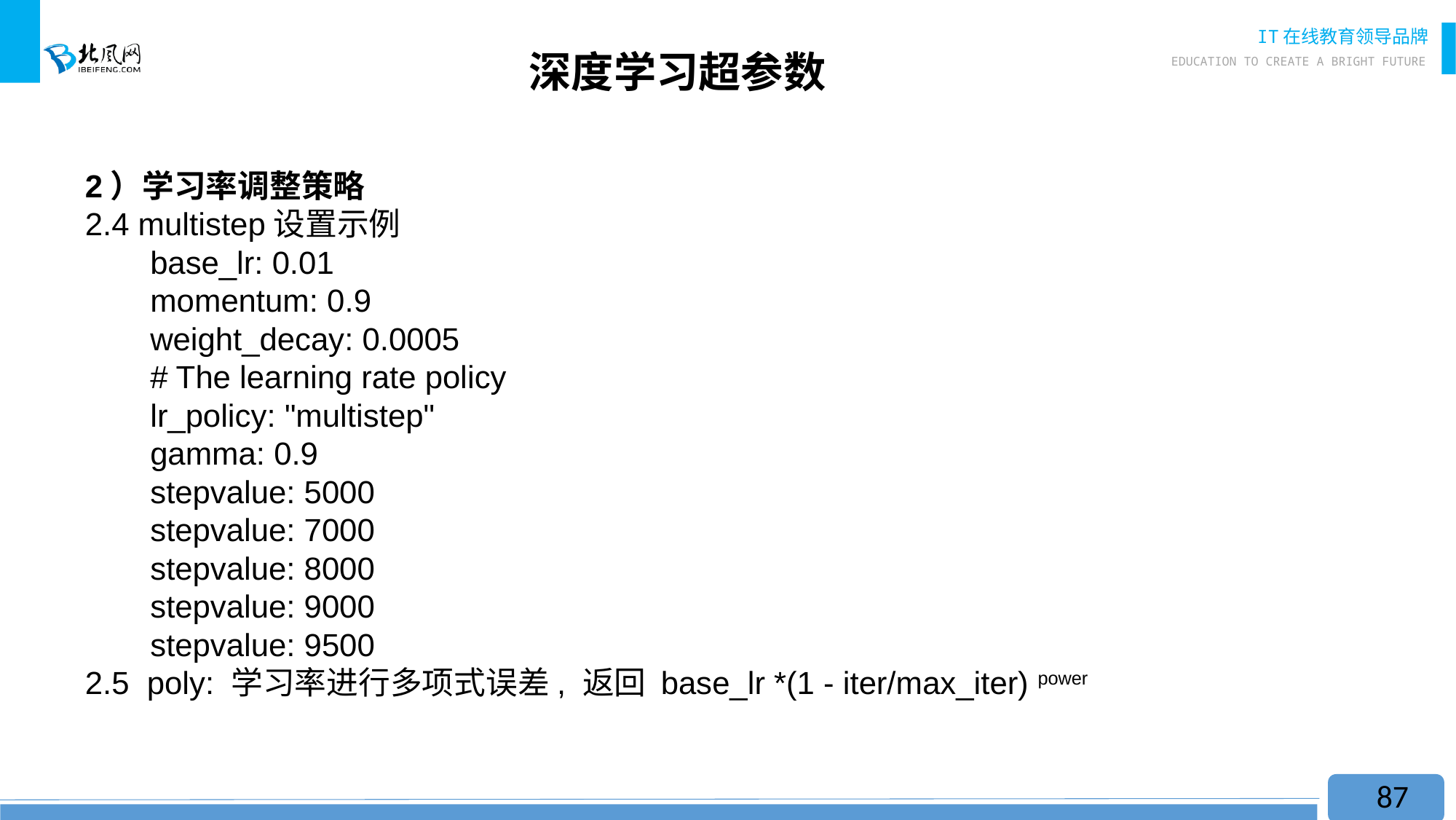

# 深度学习超参数
2）学习率调整策略
2.4 multistep设置示例
base_lr: 0.01
momentum: 0.9
weight_decay: 0.0005
# The learning rate policy
lr_policy: "multistep"
gamma: 0.9
stepvalue: 5000
stepvalue: 7000
stepvalue: 8000
stepvalue: 9000
stepvalue: 9500
2.5  poly: 学习率进行多项式误差, 返回 base_lr *(1 - iter/max_iter) power